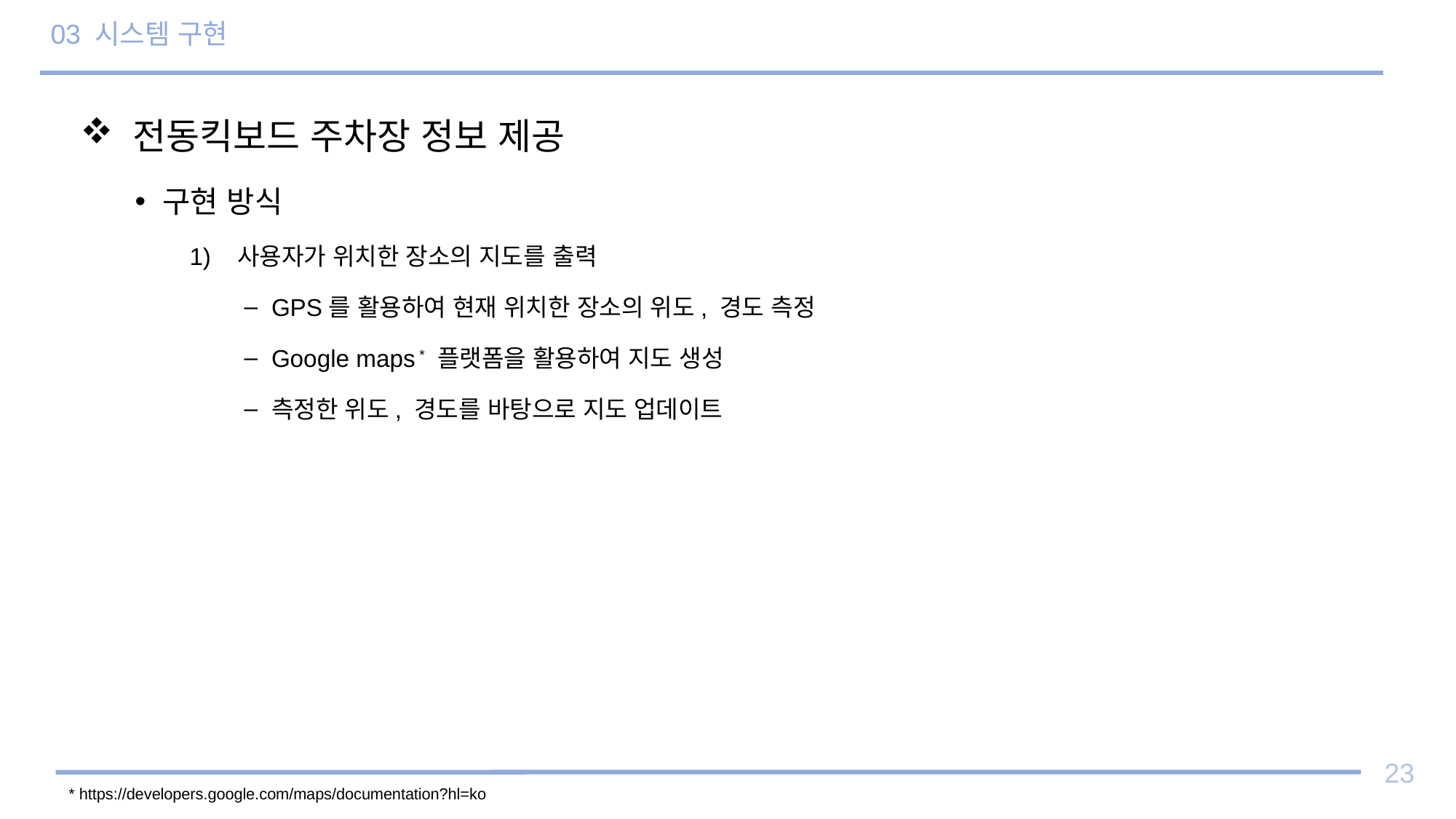

# 03 시스템 구현
 전동킥보드 주차장 정보 제공
구현 방식
사용자가 위치한 장소의 지도를 출력
GPS를 활용하여 현재 위치한 장소의 위도, 경도 측정
Google maps * 플랫폼을 활용하여 지도 생성
측정한 위도, 경도를 바탕으로 지도 업데이트
23
* https://developers.google.com/maps/documentation?hl=ko